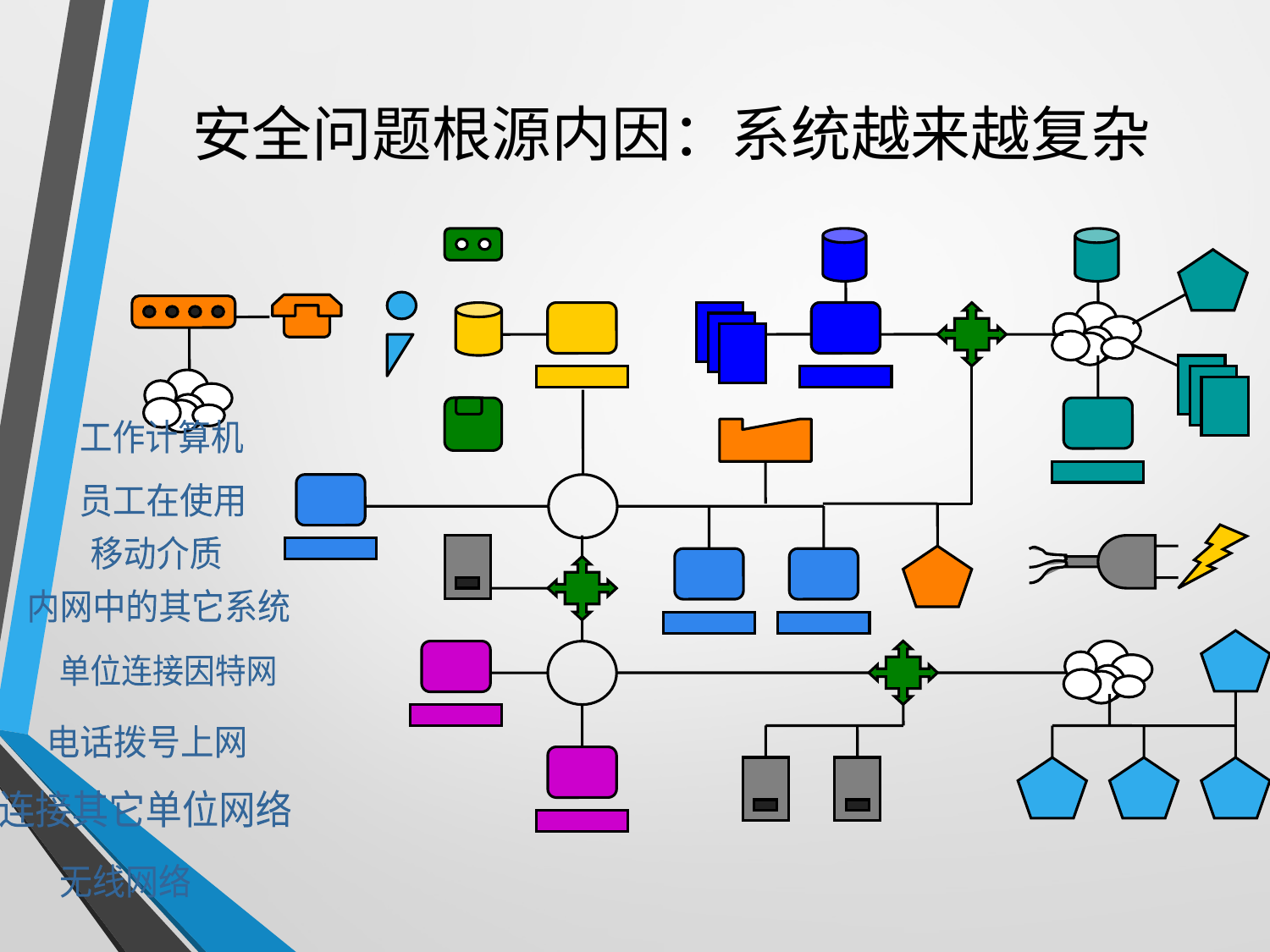

# 安全问题根源内因：系统越来越复杂

工作计算机
员工在使用

移动介质
内网中的其它系统
单位连接因特网
电话拨号上网
连接其它单位网络
无线网络